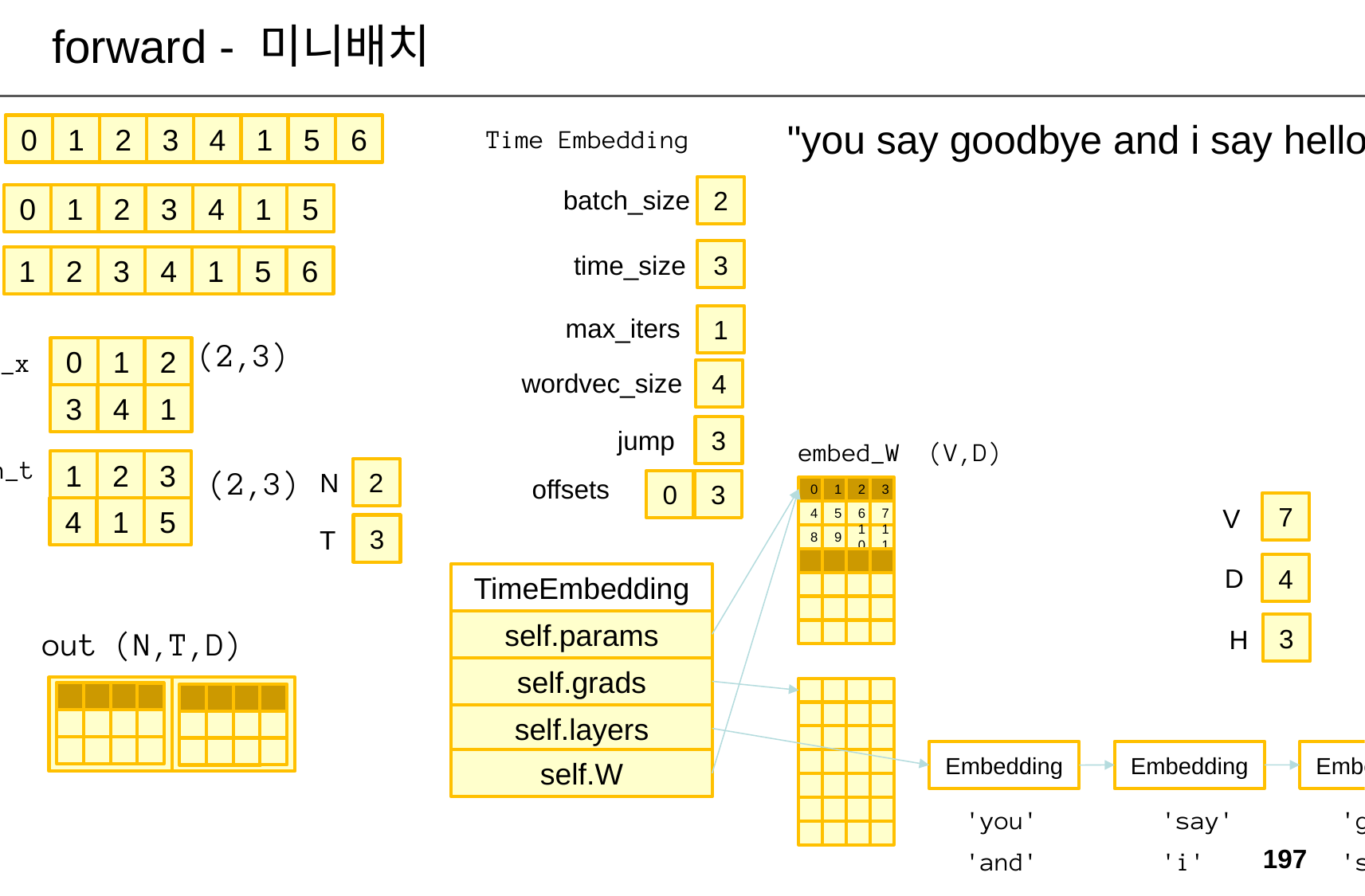

forward - 미니배치
"you say goodbye and i say hello ."
copus
0
1
2
3
4
1
5
6
Time Embedding
2
batch_size
0
1
2
3
4
1
5
xs
3
time_size
1
2
3
4
1
5
6
ts
1
max_iters
(2,3)
0
1
2
batch_x
4
wordvec_size
3
4
1
3
jump
embed_W  (V,D)
batch_t
1
2
3
(2,3)
2
N
offsets
0
3
0
1
2
3
7
V
4
1
5
4
5
6
7
3
T
8
9
10
11

4
D
TimeEmbedding

self.params
3
out (N,T,D)
H

self.grads

self.layers
Embedding
Embedding
Embedding
self.W
'you'
'say'
'goodbye'
'and'
'i'
'say'